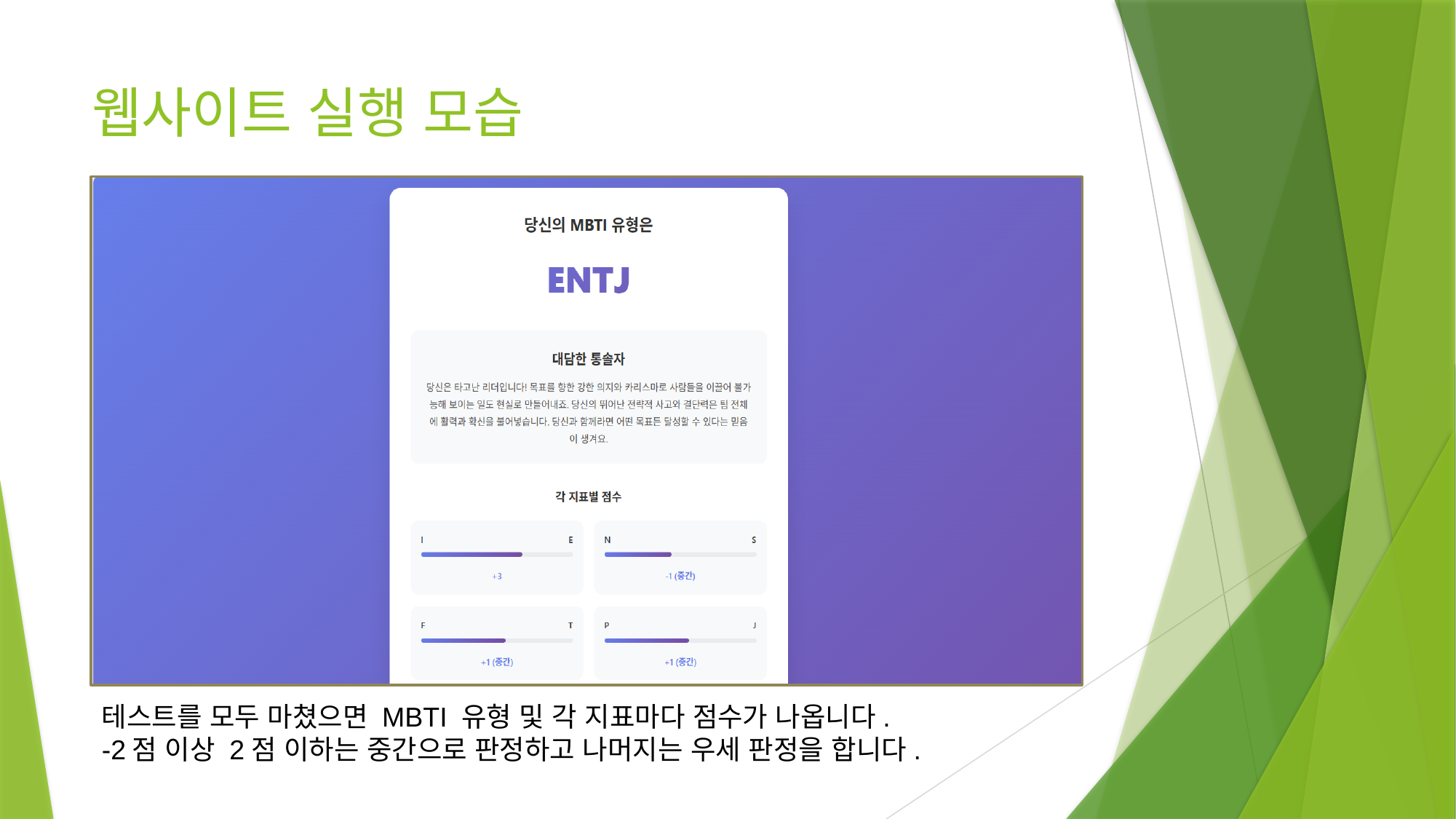

# 웹사이트 실행 모습

테스트를 모두 마쳤으면 MBTI 유형 및 각 지표마다 점수가 나옵니다.
-2점 이상 2점 이하는 중간으로 판정하고 나머지는 우세 판정을 합니다.